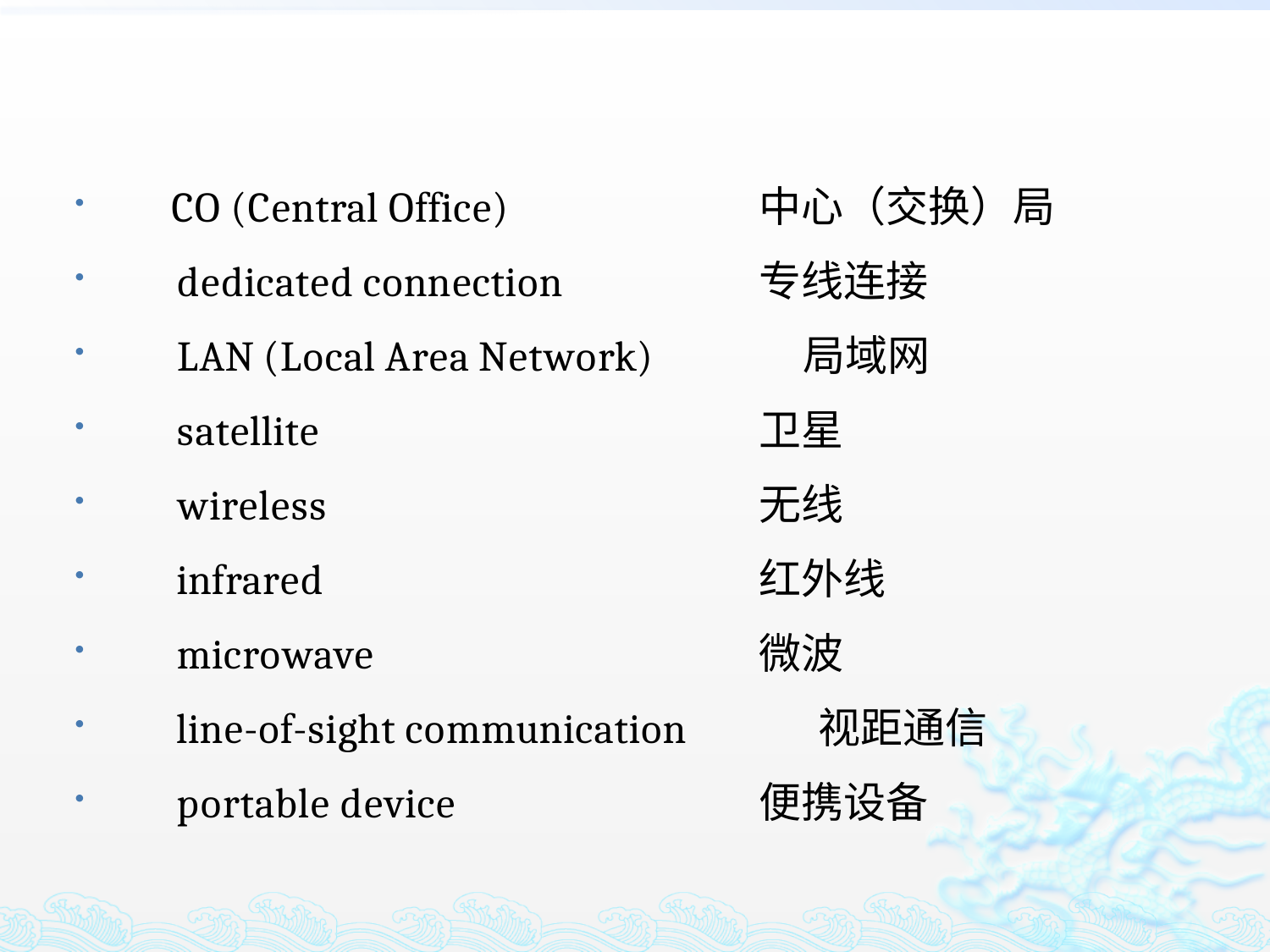

CO (Central Office)                        	中心（交换）局
　dedicated connection                     	专线连接
　LAN (Local Area Network)               局域网
　satellite                                		卫星
　wireless                                		无线
　infrared                                		红外线
　microwave                                    	微波
　line-of-sight communication             视距通信
　portable device                          	便携设备